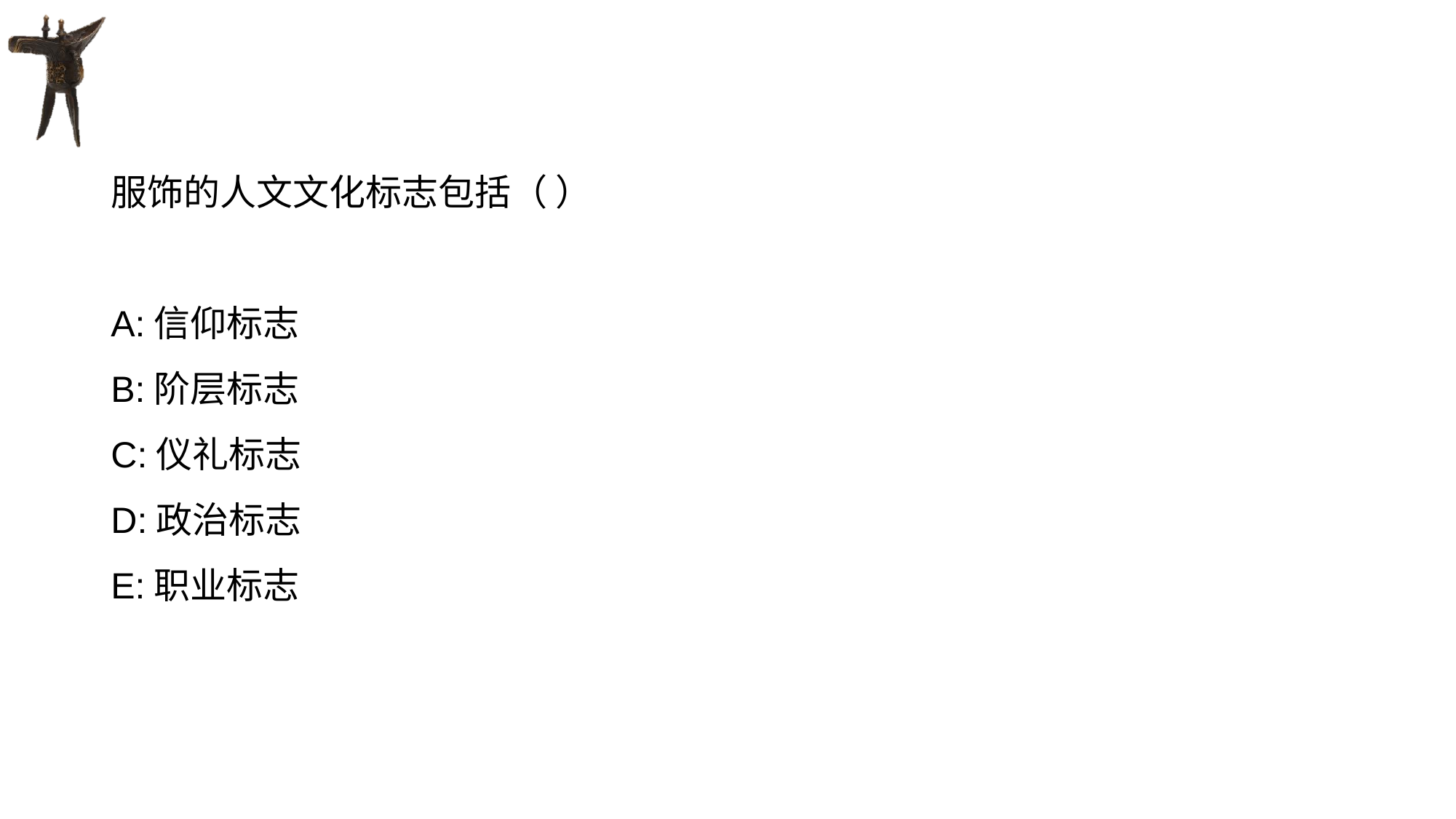

#
服饰的人文文化标志包括（ ）

A:信仰标志
B:阶层标志
C:仪礼标志
D:政治标志
E:职业标志

68